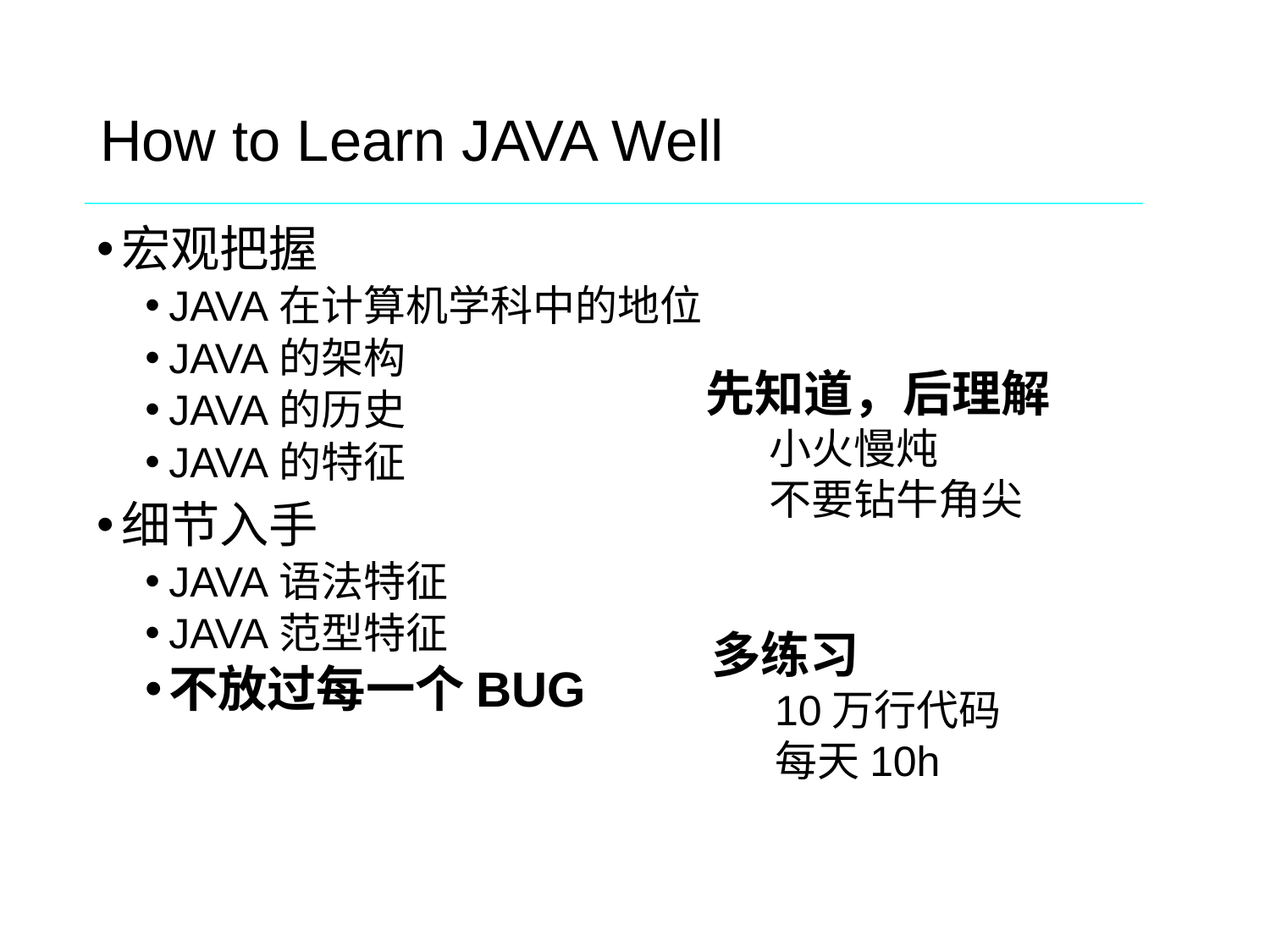

# How to Learn JAVA Well

宏观把握
JAVA在计算机学科中的地位
JAVA的架构
JAVA的历史
JAVA的特征
细节入手
JAVA语法特征
JAVA范型特征
不放过每一个BUG
先知道，后理解
小火慢炖
不要钻牛角尖
多练习
10万行代码
每天10h